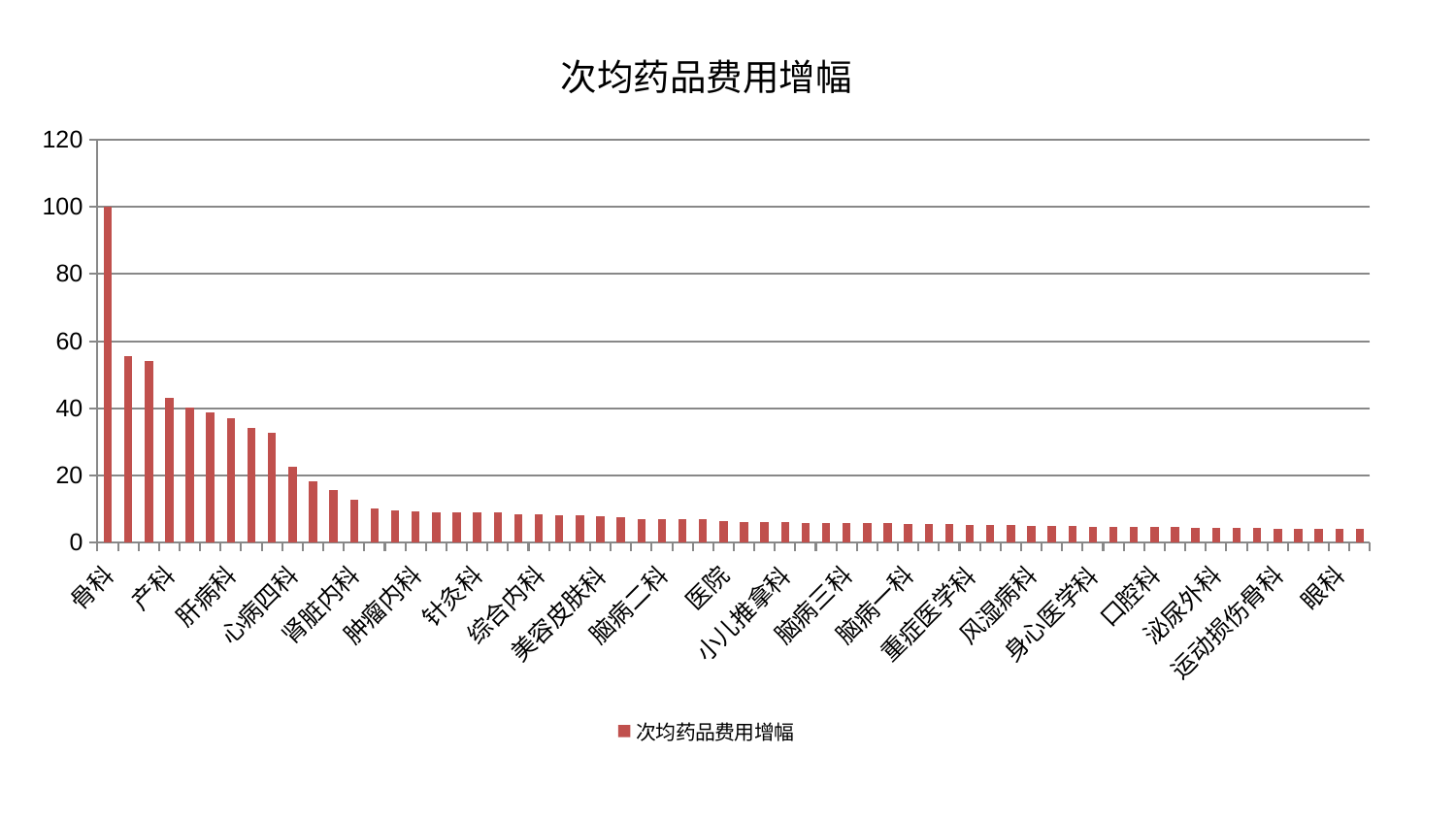

### Chart: 次均药品费用增幅

| Category | 次均药品费用增幅 |
|---|---|
| 骨科 | 100.0 |
| 微创骨科 | 55.566904313134955 |
| 脾胃科消化科合并 | 54.104878430330736 |
| 产科 | 42.98733317535791 |
| 治未病中心 | 40.349606593950554 |
| 显微骨科 | 38.85369833819048 |
| 肝病科 | 37.0283877410075 |
| 内分泌科 | 34.104504925935956 |
| 肾病科 | 32.68480138805158 |
| 心病四科 | 22.571813290767935 |
| 男科 | 18.19008137333126 |
| 皮肤科 | 15.752632364612806 |
| 肾脏内科 | 12.85368407354539 |
| 妇二科 | 10.092867852601369 |
| 创伤骨科 | 9.68758350320031 |
| 肿瘤内科 | 9.446932192505724 |
| 周围血管科 | 9.130547629830103 |
| 血液科 | 9.062976273510287 |
| 针灸科 | 8.9694428223091 |
| 西区重症医学科 | 8.874711854641387 |
| 神经外科 | 8.441077622684896 |
| 综合内科 | 8.292525664840914 |
| 关节骨科 | 8.221907671993806 |
| 心血管内科 | 8.080132062219747 |
| 美容皮肤科 | 7.802765594619329 |
| 老年医学科 | 7.555521092979511 |
| 东区重症医学科 | 7.0576569505346365 |
| 脑病二科 | 6.971791127264631 |
| 普通外科 | 6.900834857931654 |
| 心病二科 | 6.874067244151662 |
| 医院 | 6.501661763530377 |
| 耳鼻喉科 | 6.26866157242085 |
| 推拿科 | 6.160026680675639 |
| 小儿推拿科 | 6.147368977140688 |
| 心病三科 | 5.9849562098458 |
| 儿科 | 5.88515142033478 |
| 脑病三科 | 5.839096252175777 |
| 妇科妇二科合并 | 5.826945619289061 |
| 中医外治中心 | 5.789775671834481 |
| 脑病一科 | 5.647090563388503 |
| 肛肠科 | 5.557257224394563 |
| 康复科 | 5.4264505612740646 |
| 重症医学科 | 5.3507362151482765 |
| 乳腺甲状腺外科 | 5.348712523380416 |
| 妇科 | 5.163667404675958 |
| 风湿病科 | 5.08983128172766 |
| 中医经典科 | 5.010438348826938 |
| 消化内科 | 4.83440680150764 |
| 身心医学科 | 4.7521913399243045 |
| 神经内科 | 4.662988766853375 |
| 小儿骨科 | 4.568978623598609 |
| 口腔科 | 4.5684654932023046 |
| 脊柱骨科 | 4.5599828227747 |
| 呼吸内科 | 4.487603444198913 |
| 泌尿外科 | 4.468196231735773 |
| 肝胆外科 | 4.289030020337382 |
| 心病一科 | 4.2572865255828845 |
| 运动损伤骨科 | 4.232949291719222 |
| 脾胃病科 | 4.194452548272988 |
| 东区肾病科 | 4.151029437912223 |
| 眼科 | 4.097316594685998 |
| 胸外科 | 4.0067360511794 |
224